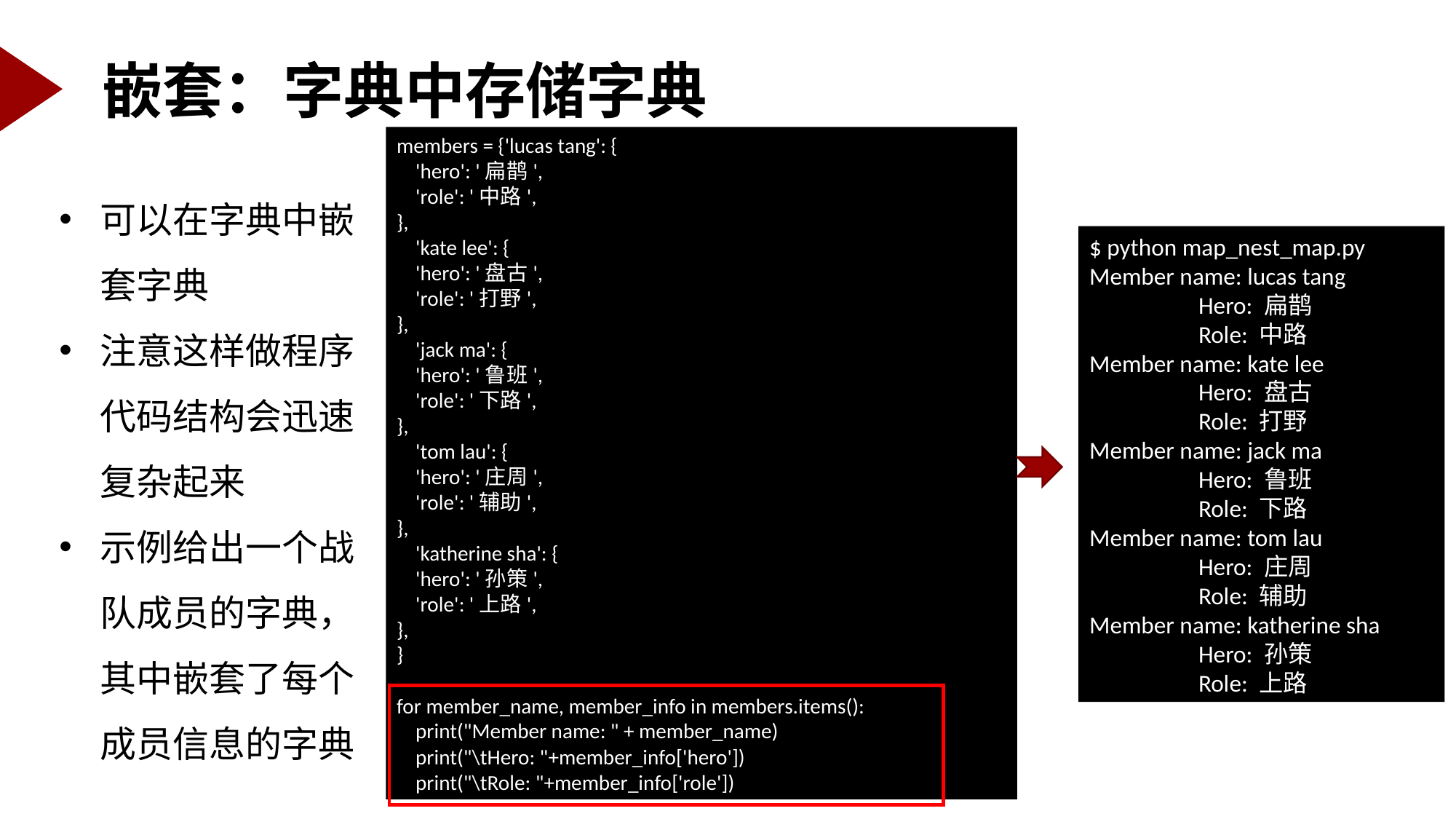

嵌套：字典中存储字典

members = {'lucas tang': {
    'hero': '扁鹊',
    'role': '中路',
},
    'kate lee': {
    'hero': '盘古',
    'role': '打野',
},
    'jack ma': {
    'hero': '鲁班',
    'role': '下路',
},
    'tom lau': {
    'hero': '庄周',
    'role': '辅助',
},
    'katherine sha': {
    'hero': '孙策',
    'role': '上路',
},
}

for member_name, member_info in members.items():
    print("Member name: " + member_name)
    print("\tHero: "+member_info['hero'])
    print("\tRole: "+member_info['role'])
可以在字典中嵌套字典
注意这样做程序代码结构会迅速复杂起来
示例给出一个战队成员的字典，其中嵌套了每个成员信息的字典
$ python map_nest_map.py
Member name: lucas tang
	Hero: 扁鹊
	Role: 中路
Member name: kate lee
	Hero: 盘古
	Role: 打野
Member name: jack ma
	Hero: 鲁班
	Role: 下路
Member name: tom lau
	Hero: 庄周
	Role: 辅助
Member name: katherine sha
	Hero: 孙策
	Role: 上路